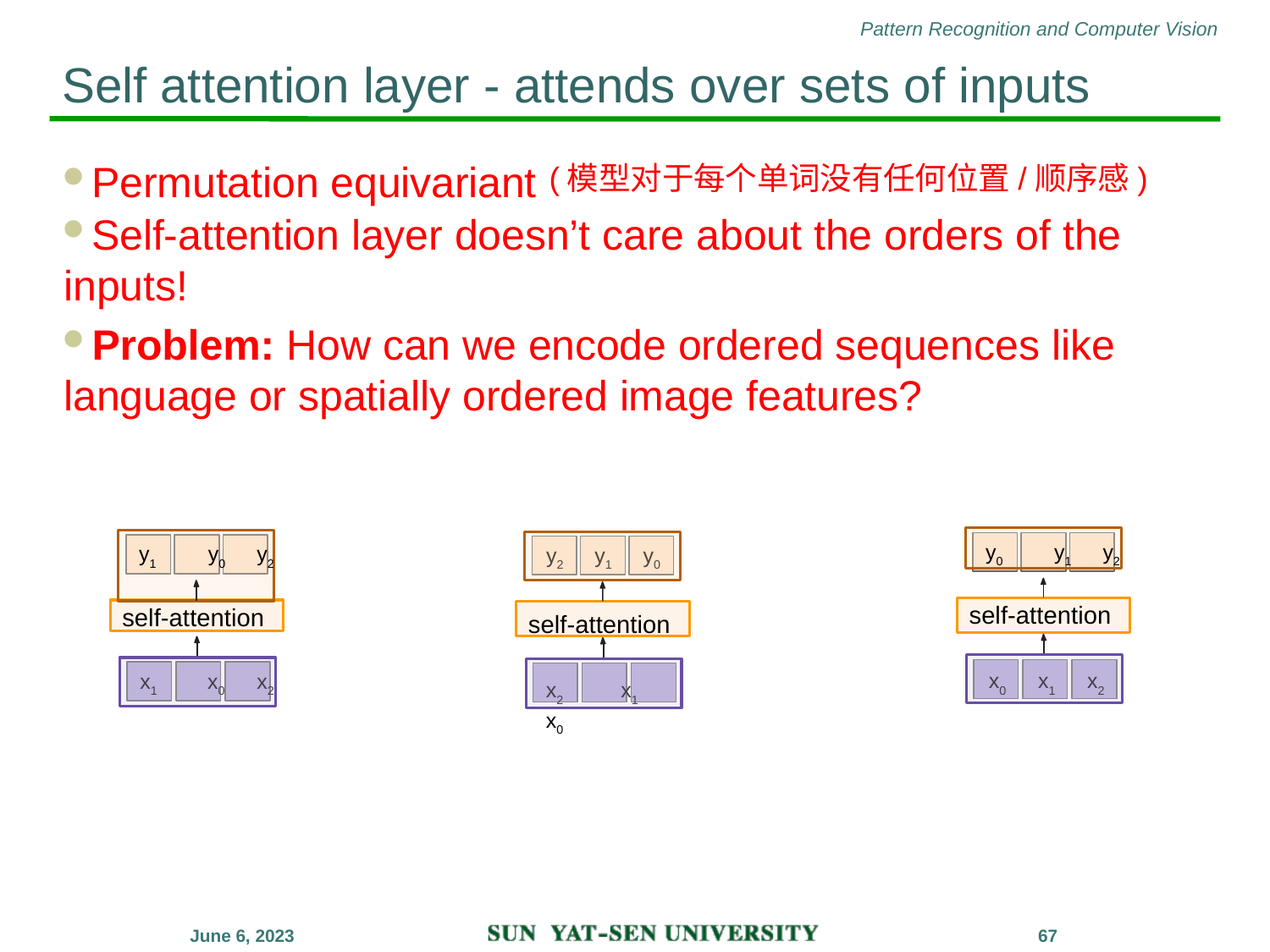

# Self attention layer - attends over sets of inputs
Permutation equivariant
Self-attention layer doesn’t care about the orders of the inputs!
Problem: How can we encode ordered sequences like language or spatially ordered image features?

(模型对于每个单词没有任何位置/顺序感)
y0	y1	y2
y1	y0	y2

y2	y1	y0

self-attention

x2	x1	x0

self-attention

x0	x1	x2
self-attention

x1	x0	x2